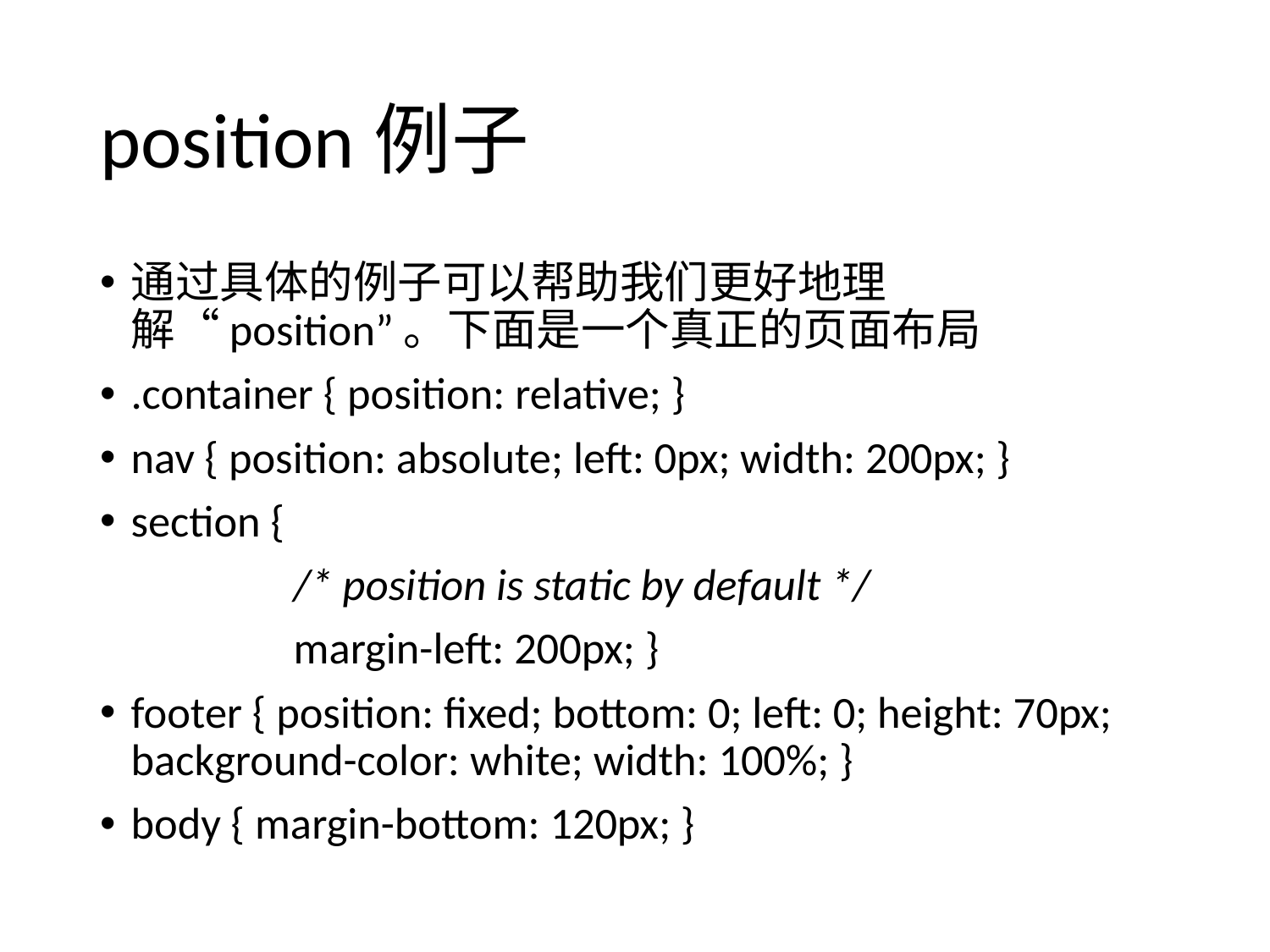

# position例子
通过具体的例子可以帮助我们更好地理解“position”。下面是一个真正的页面布局
.container { position: relative; }
nav { position: absolute; left: 0px; width: 200px; }
section {
/* position is static by default */
margin-left: 200px; }
footer { position: fixed; bottom: 0; left: 0; height: 70px; background-color: white; width: 100%; }
body { margin-bottom: 120px; }